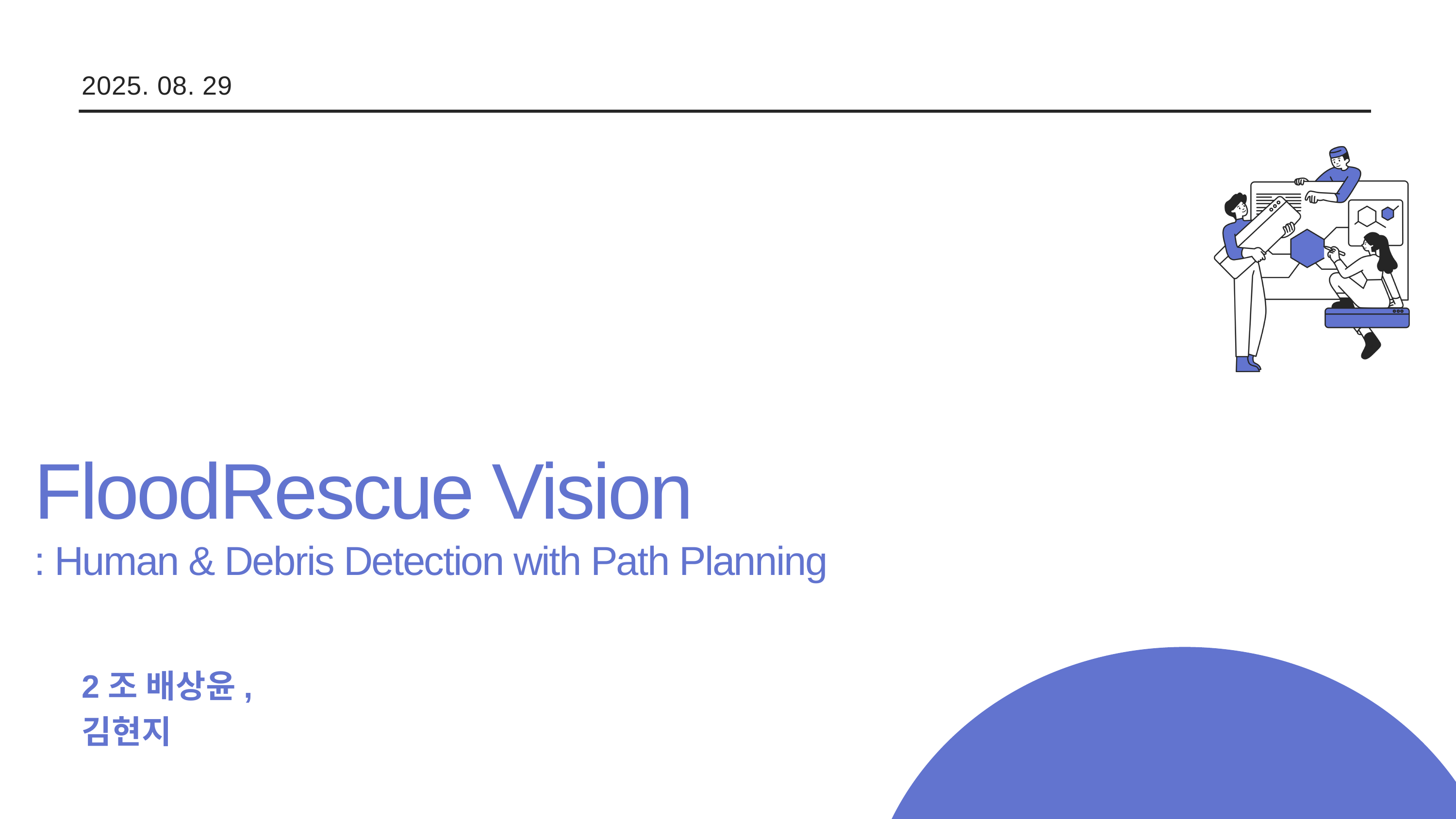

2025. 08. 29

FloodRescue Vision
: Human & Debris Detection with Path Planning

2조 배상윤, 김현지